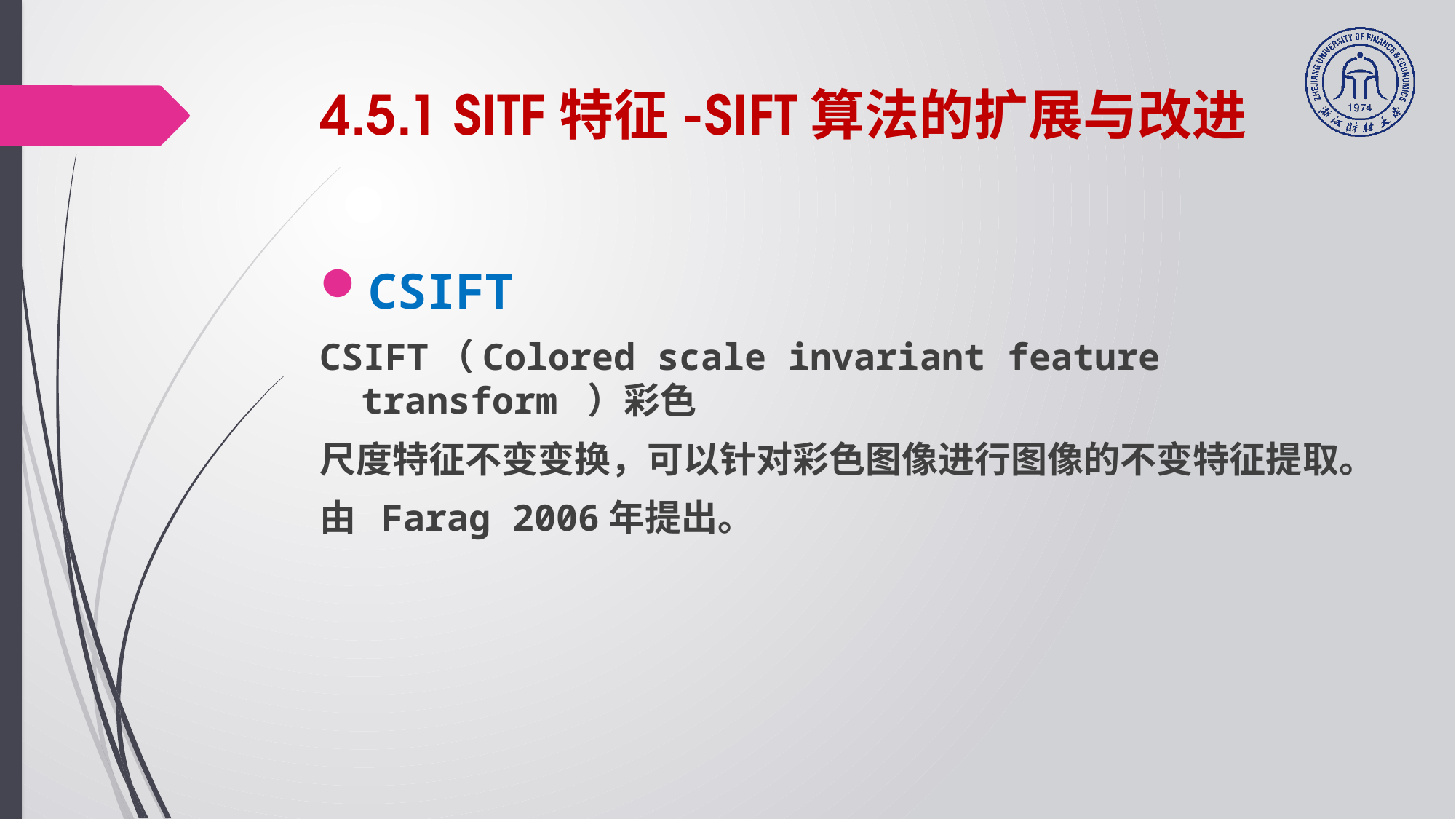

# 4.5.1 SITF特征-SIFT算法的扩展与改进
CSIFT
CSIFT（Colored scale invariant feature transform ）彩色
尺度特征不变变换，可以针对彩色图像进行图像的不变特征提取。
由  Farag 2006年提出。